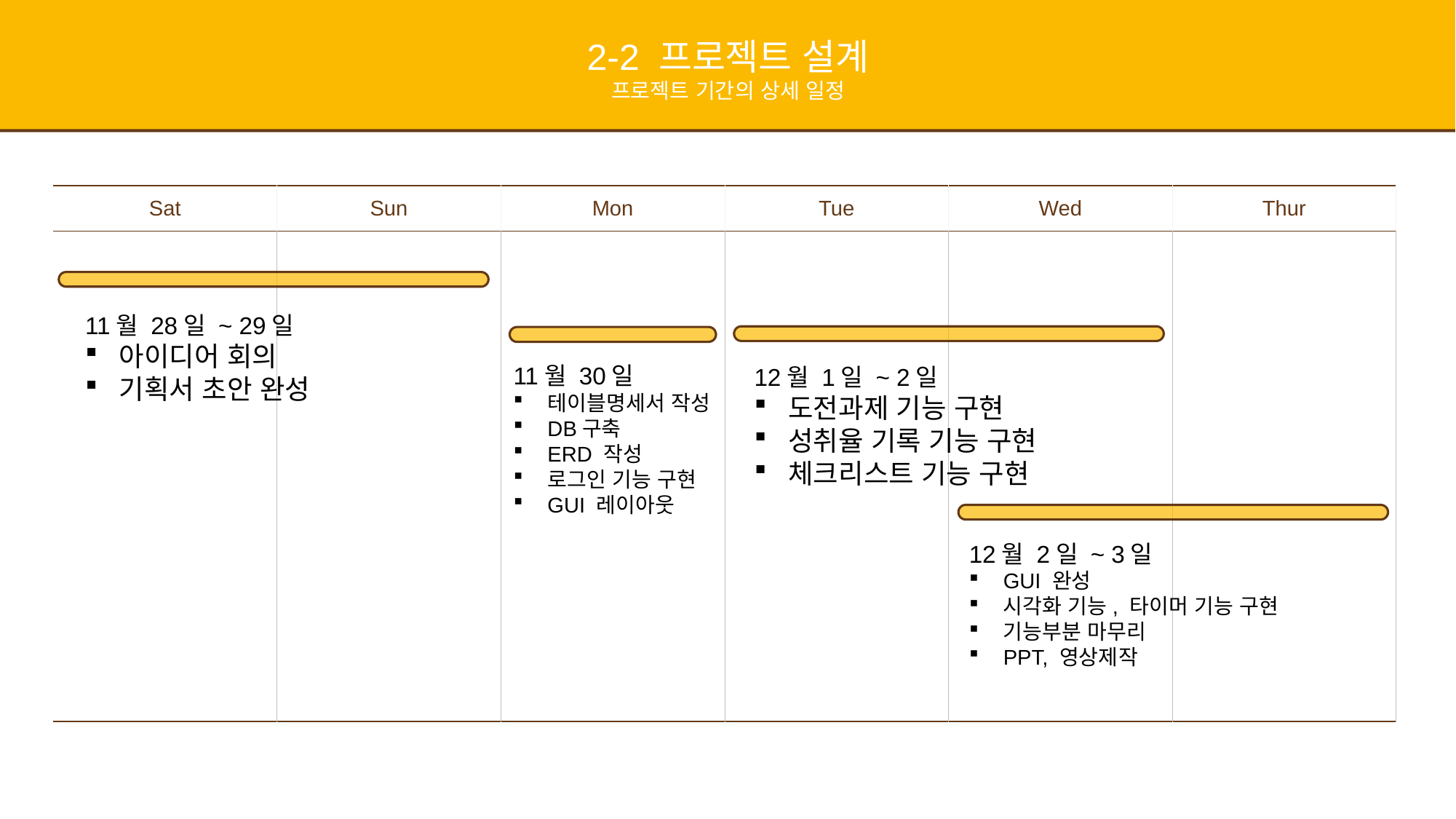

2-2 프로젝트 설계
프로젝트 기간의 상세 일정
| Sat | Sun | Mon | Tue | Wed | Thur |
| --- | --- | --- | --- | --- | --- |
|  |  |  |  |  |  |

11월 28일 ~ 29일
아이디어 회의
기획서 초안 완성

11월 30일
테이블명세서 작성
DB구축
ERD 작성
로그인 기능 구현
GUI 레이아웃
12월 1일 ~ 2일
도전과제 기능 구현
성취율 기록 기능 구현
체크리스트 기능 구현

12월 2일 ~ 3일
GUI 완성
시각화 기능, 타이머 기능 구현
기능부분 마무리
PPT, 영상제작